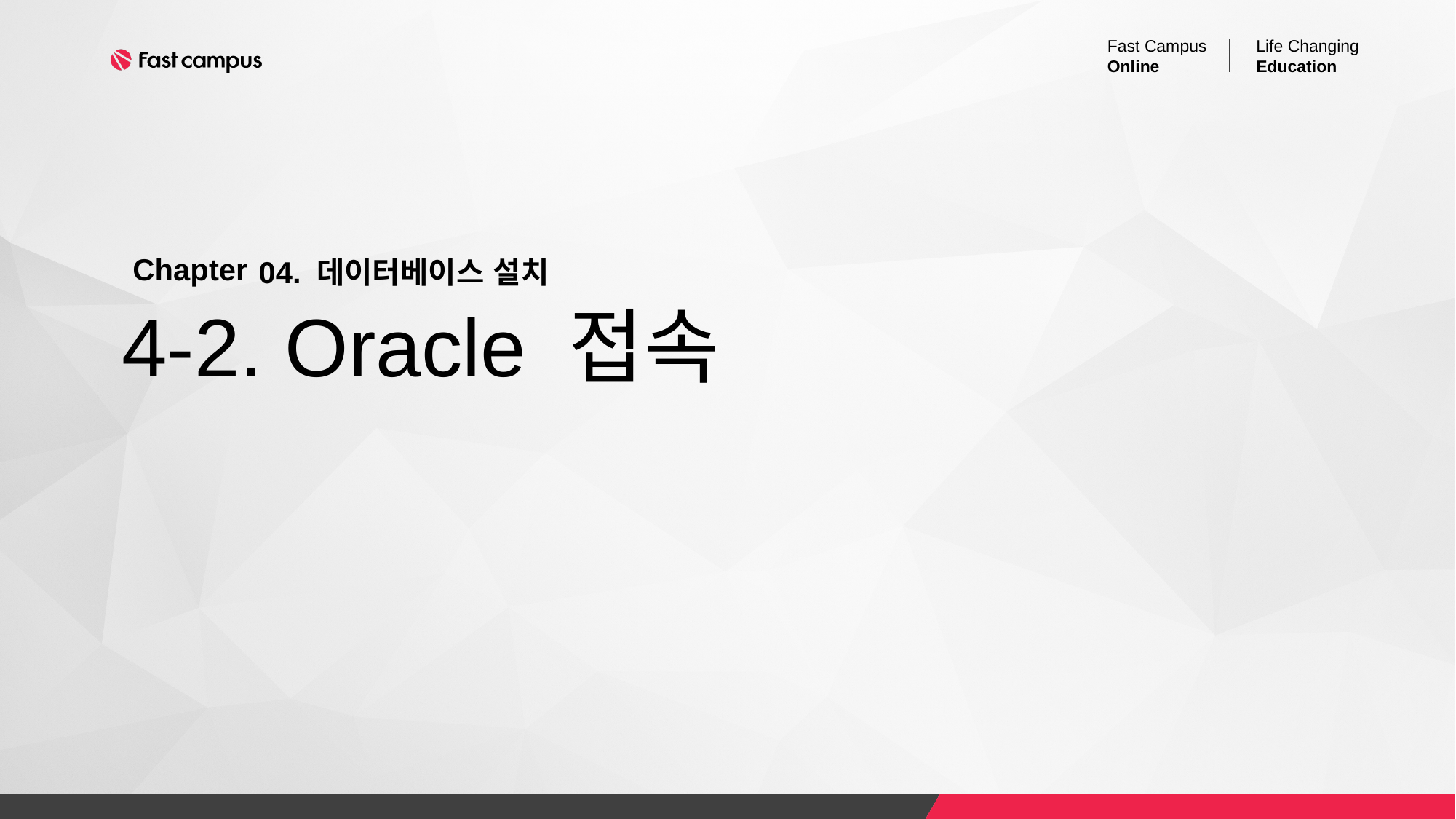

04. 데이터베이스 설치
# 4-2. Oracle 접속